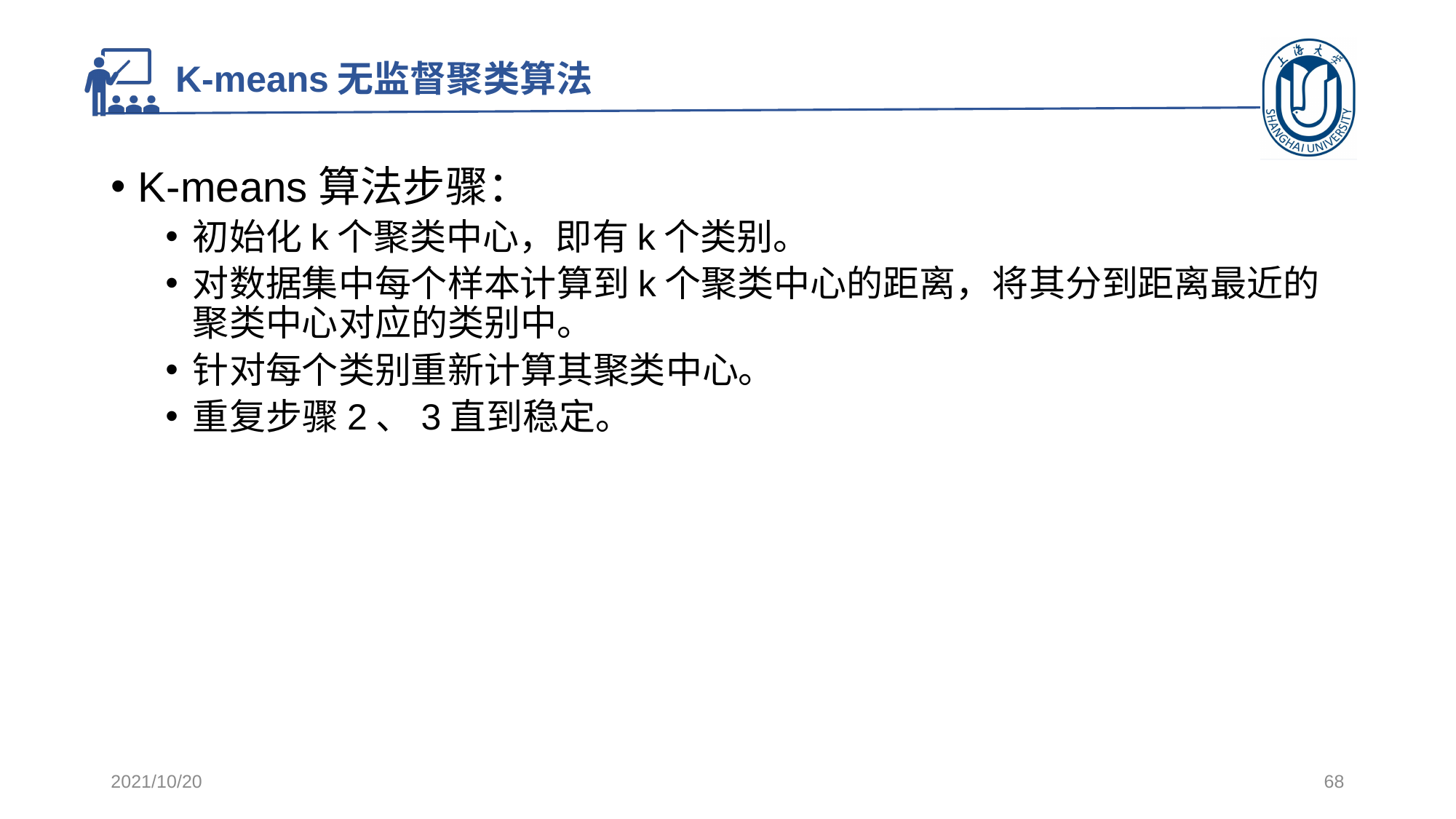

# K-means无监督聚类算法
K-means算法步骤：
初始化k个聚类中心，即有k个类别。
对数据集中每个样本计算到k个聚类中心的距离，将其分到距离最近的聚类中心对应的类别中。
针对每个类别重新计算其聚类中心。
重复步骤2、3直到稳定。
2021/10/20

68